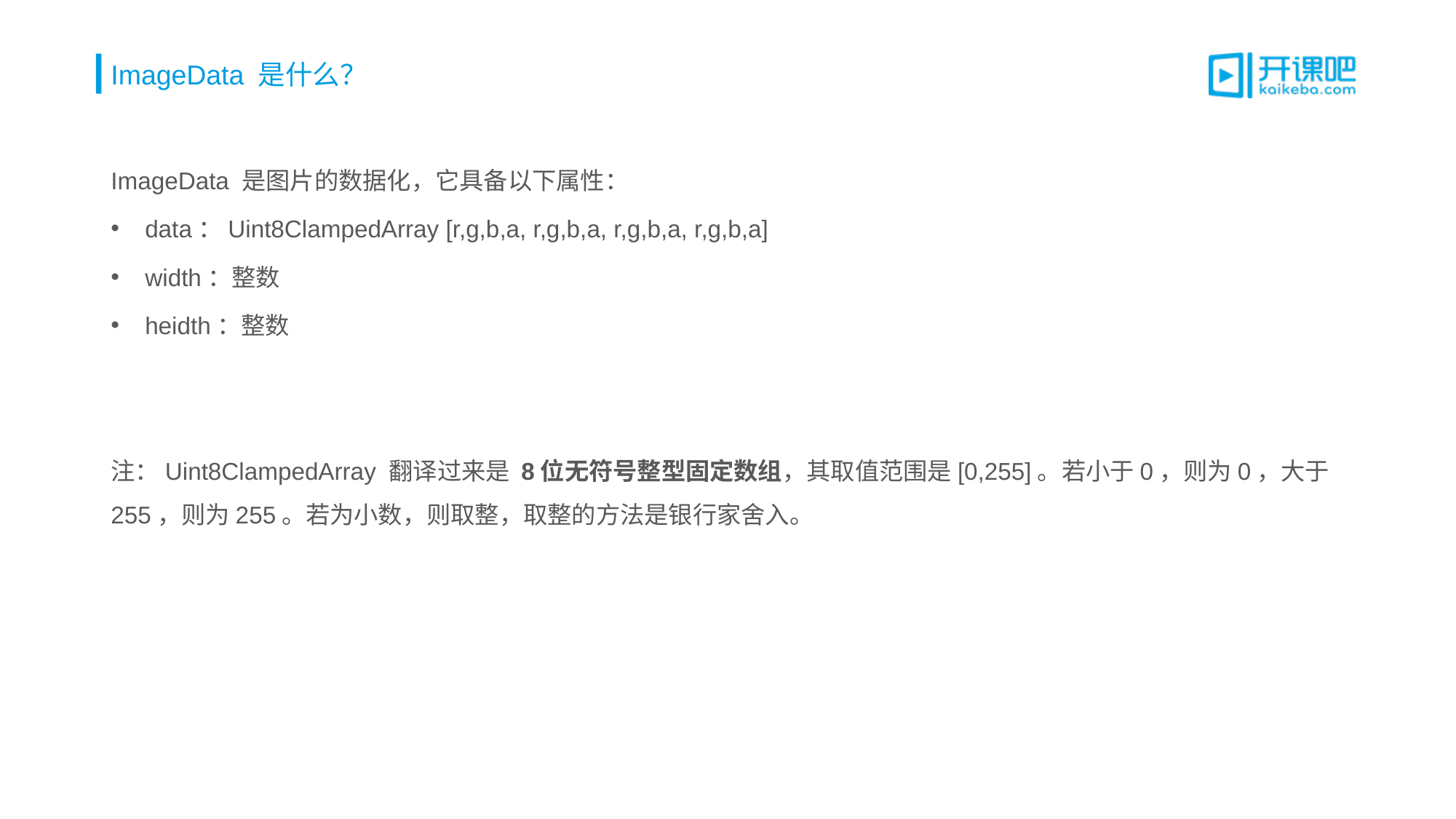

# ImageData 是什么？
ImageData 是图片的数据化，它具备以下属性：
data：Uint8ClampedArray [r,g,b,a, r,g,b,a, r,g,b,a, r,g,b,a]
width：整数
heidth：整数

注：Uint8ClampedArray 翻译过来是 8位无符号整型固定数组，其取值范围是[0,255]。若小于0，则为0，大于255，则为255。若为小数，则取整，取整的方法是银行家舍入。